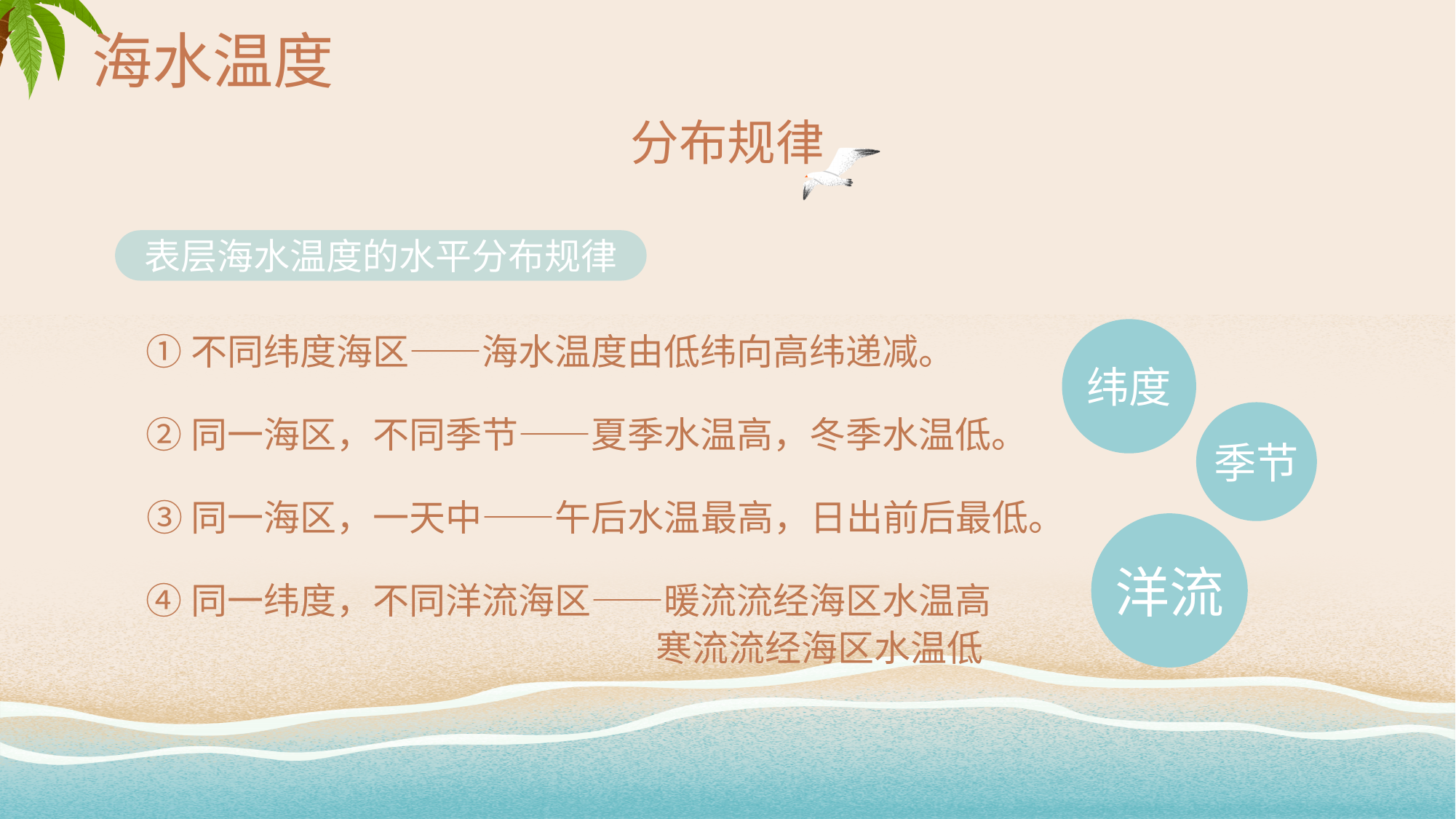

# 海水温度
分布规律
表层海水温度的水平分布规律
①不同纬度海区——海水温度由低纬向高纬递减。
②同一海区，不同季节——夏季水温高，冬季水温低。
③同一海区，一天中——午后水温最高，日出前后最低。
④同一纬度，不同洋流海区——暖流流经海区水温高
寒流流经海区水温低
纬度
季节
洋流